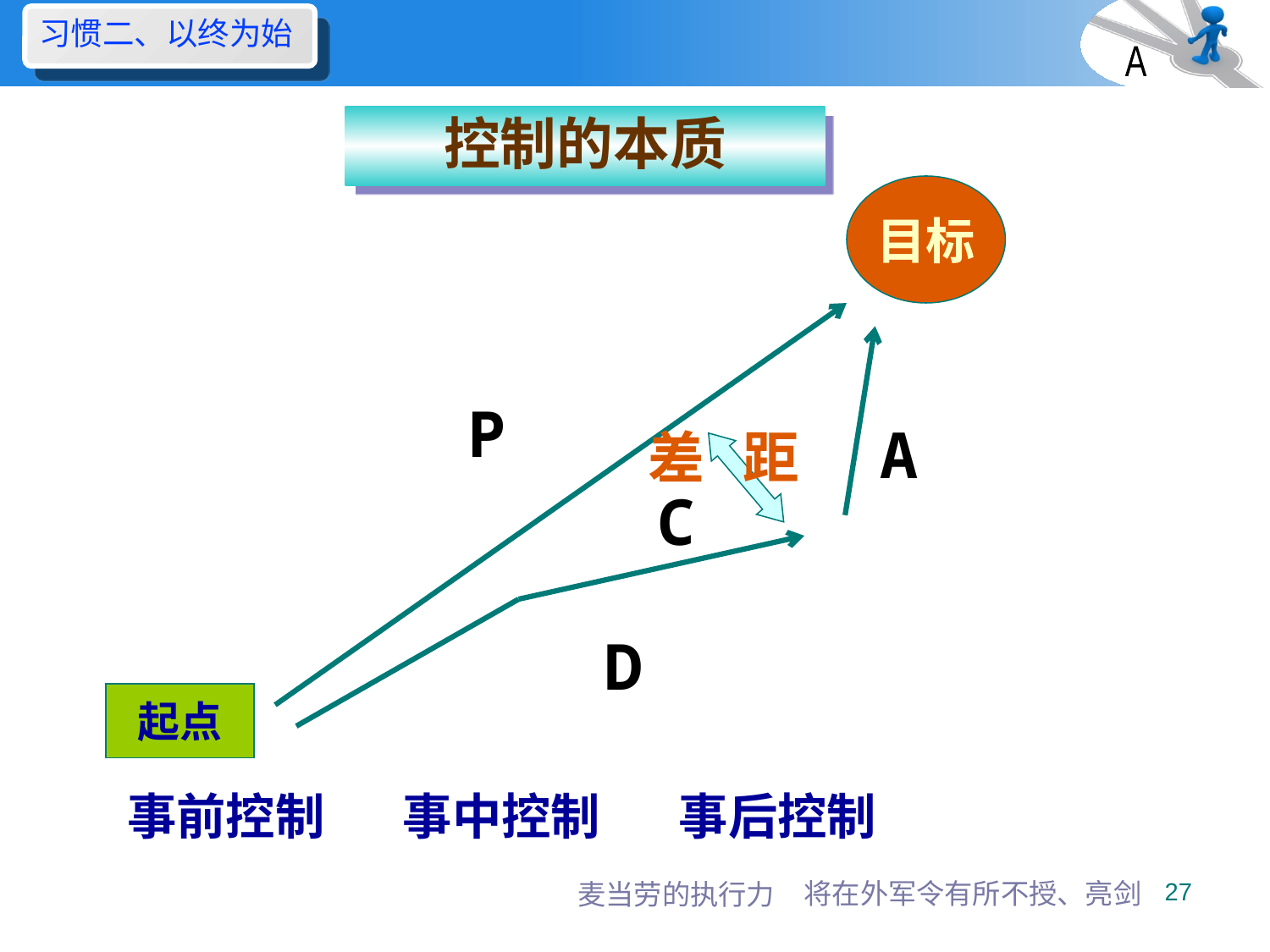

习惯二、以终为始
A
控制的本质
目标

P
A
差   距

C

D
起点
事前控制       事中控制       事后控制
将在外军令有所不授、亮剑
27
麦当劳的执行力